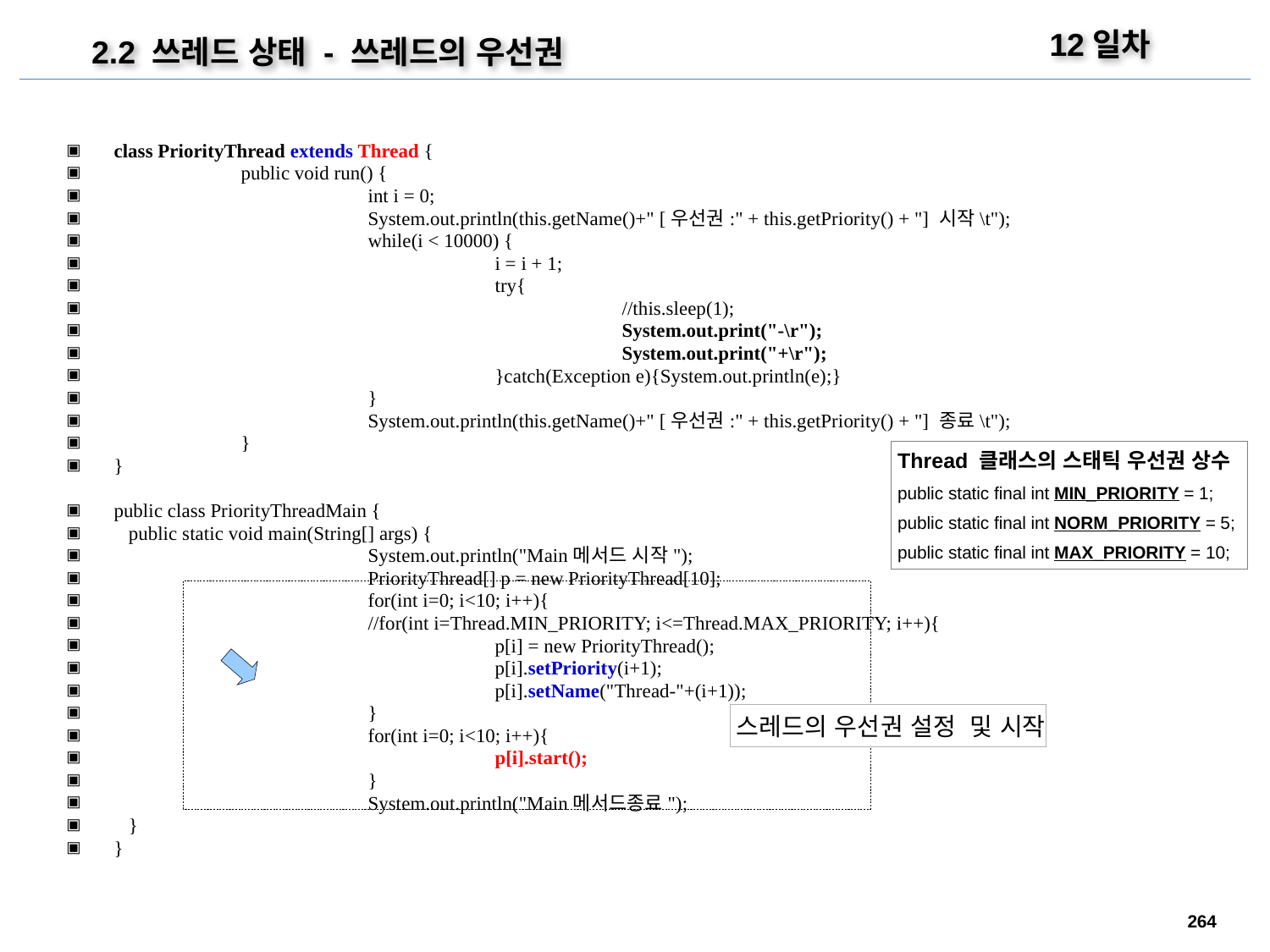

12일차
2.2 쓰레드 상태 - 쓰레드의 우선권
class PriorityThread extends Thread {
	public void run() {
		int i = 0;
		System.out.println(this.getName()+" [우선권:" + this.getPriority() + "] 시작\t");
		while(i < 10000) {
			i = i + 1;
			try{
				//this.sleep(1);
				System.out.print("-\r");
				System.out.print("+\r");
			}catch(Exception e){System.out.println(e);}
		}
		System.out.println(this.getName()+" [우선권:" + this.getPriority() + "] 종료\t");
	}
}

public class PriorityThreadMain {
   public static void main(String[] args) {
		System.out.println("Main메서드 시작");
		PriorityThread[] p = new PriorityThread[10];
		for(int i=0; i<10; i++){
		//for(int i=Thread.MIN_PRIORITY; i<=Thread.MAX_PRIORITY; i++){
			p[i] = new PriorityThread();
			p[i].setPriority(i+1);
			p[i].setName("Thread-"+(i+1));
		}
		for(int i=0; i<10; i++){
			p[i].start();
		}
		System.out.println("Main메서드종료");
   }
}
Thread 클래스의 스태틱 우선권 상수
public static final int MIN_PRIORITY = 1;
public static final int NORM_PRIORITY = 5;
public static final int MAX_PRIORITY = 10;

스레드의 우선권 설정  및 시작